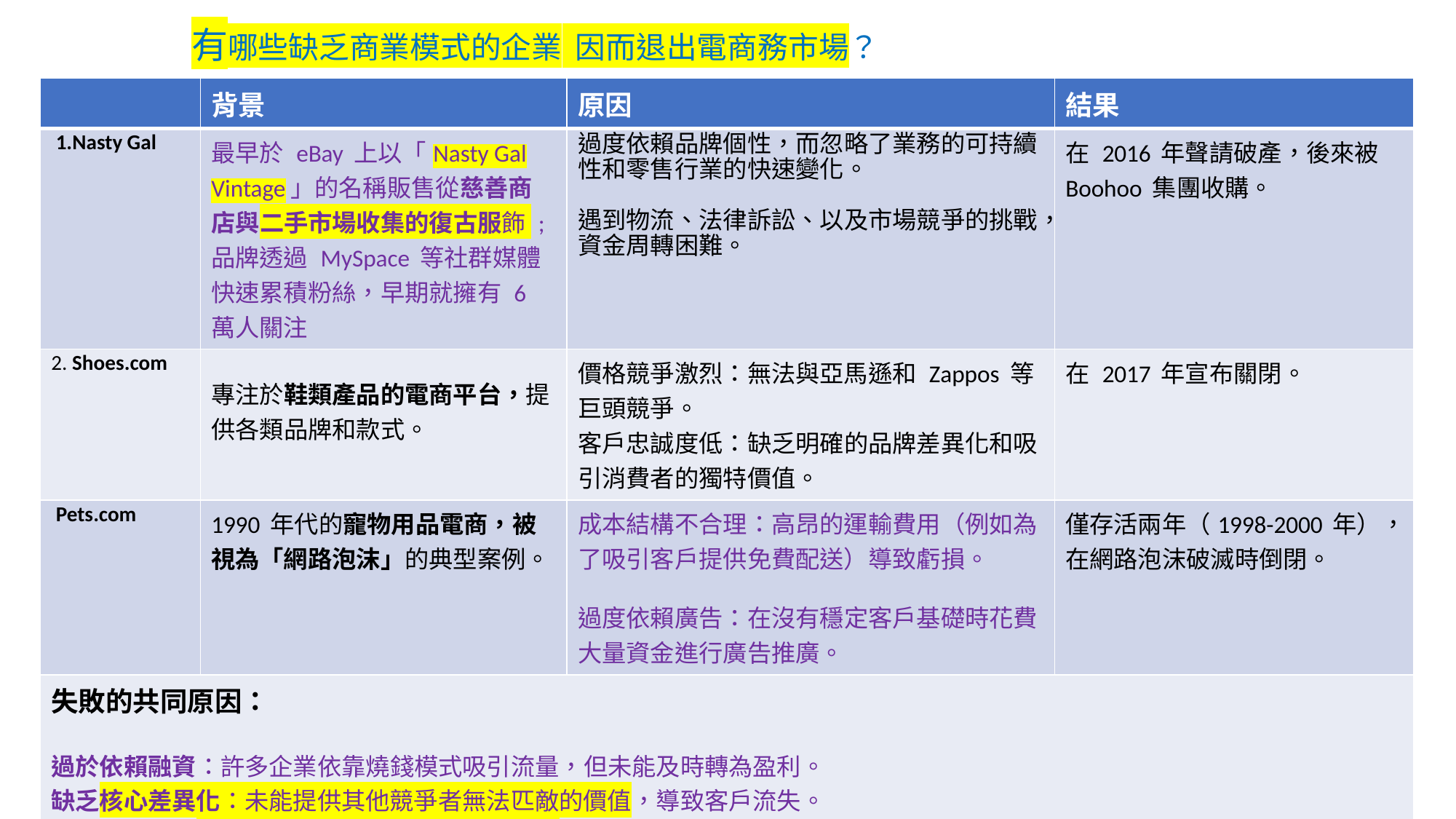

# 有哪些缺乏商業模式的企業  因而退出電商務市場？
|  | 背景 | 原因 | 結果 |
| --- | --- | --- | --- |
| 1.Nasty Gal | 最早於 eBay 上以「Nasty Gal Vintage」的名稱販售從慈善商店與二手市場收集的復古服飾 ; 品牌透過 MySpace 等社群媒體快速累積粉絲，早期就擁有 6 萬人關注 | 過度依賴品牌個性，而忽略了業務的可持續性和零售行業的快速變化。 遇到物流、法律訴訟、以及市場競爭的挑戰，資金周轉困難。 | 在 2016 年聲請破產，後來被 Boohoo 集團收購。 |
| 2. Shoes.com | 專注於鞋類產品的電商平台，提供各類品牌和款式。 | 價格競爭激烈：無法與亞馬遜和 Zappos 等巨頭競爭。 客戶忠誠度低：缺乏明確的品牌差異化和吸引消費者的獨特價值。 | 在 2017 年宣布關閉。 |
| Pets.com | 1990 年代的寵物用品電商，被視為「網路泡沫」的典型案例。 | 成本結構不合理：高昂的運輸費用（例如為了吸引客戶提供免費配送）導致虧損。 過度依賴廣告：在沒有穩定客戶基礎時花費大量資金進行廣告推廣。 | 僅存活兩年（1998-2000 年），在網路泡沫破滅時倒閉。 |
| 失敗的共同原因： 過於依賴融資：許多企業依靠燒錢模式吸引流量，但未能及時轉為盈利。 缺乏核心差異化：未能提供其他競爭者無法匹敵的價值，導致客戶流失。 過快擴張：在基礎業務尚未穩定時進行盲目擴張，資金和資源難以支撐。 對市場變化反應遲緩：無法適應新的消費者需求和零售模式（例如移動端購物或快時尚）。 |  |  |  |